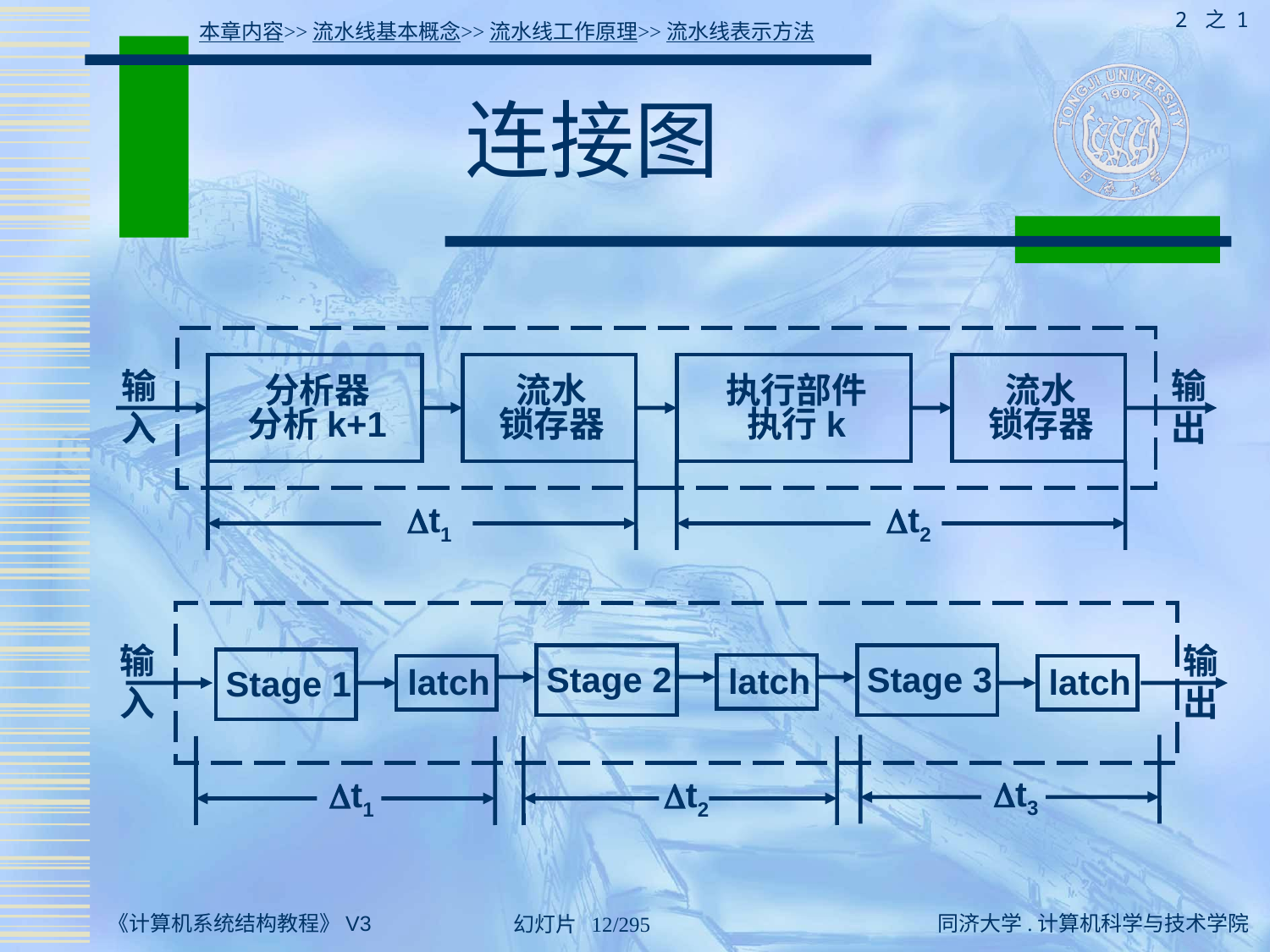

2 之 1
本章内容>>流水线基本概念>>流水线工作原理>>流水线表示方法
# 连接图

输
入
输
出
分析器
分析k+1
流水
锁存器
执行部件
执行k
流水
锁存器

Δt1
Δt2

输
入
输
出
Stage 2
Stage 3
Stage 1
latch
latch
latch

Δt3
Δt1
Δt2